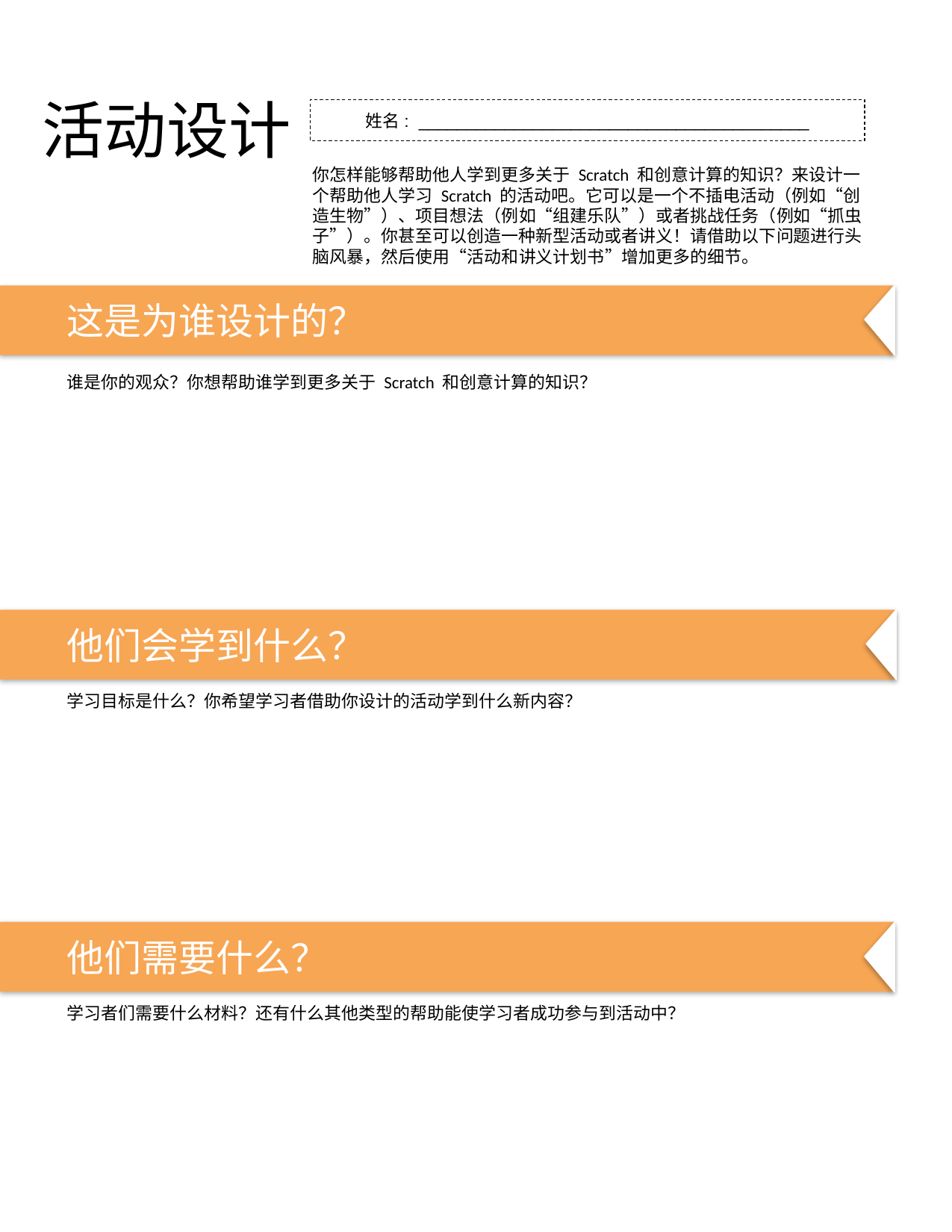

活动设计
姓名:  _________________________________________
你怎样能够帮助他人学到更多关于 Scratch 和创意计算的知识？来设计一个帮助他人学习 Scratch 的活动吧。它可以是一个不插电活动（例如“创造生物”）、项目想法（例如“组建乐队”）或者挑战任务（例如“抓虫子”）。你甚至可以创造一种新型活动或者讲义！请借助以下问题进行头脑风暴，然后使用“活动和讲义计划书”增加更多的细节。

这是为谁设计的？

谁是你的观众？你想帮助谁学到更多关于 Scratch 和创意计算的知识？

他们会学到什么？

学习目标是什么？你希望学习者借助你设计的活动学到什么新内容？

他们需要什么？

TIPS & TRICKS
学习者们需要什么材料？还有什么其他类型的帮助能使学习者成功参与到活动中？